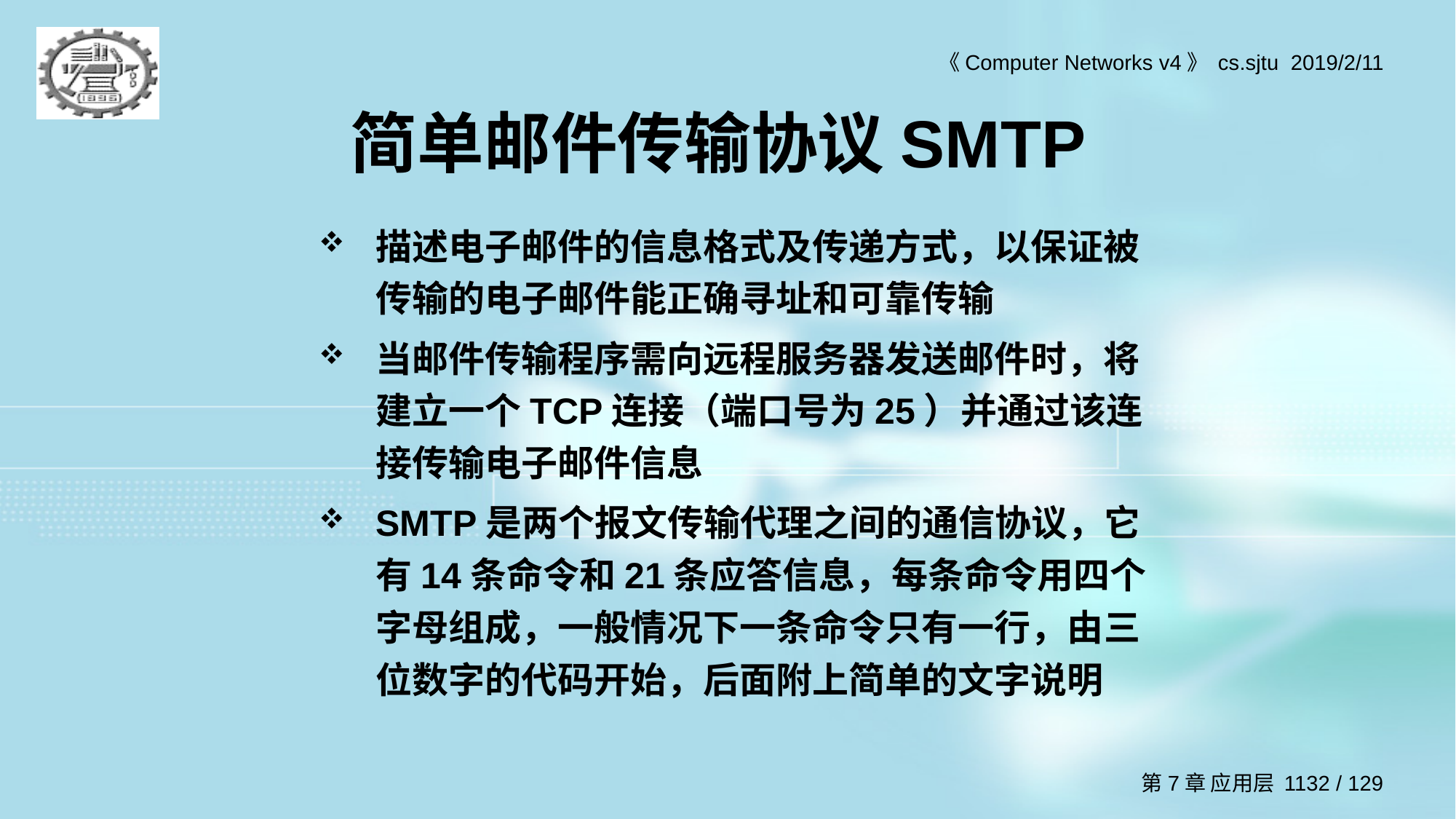

# 简单邮件传输协议SMTP
描述电子邮件的信息格式及传递方式，以保证被传输的电子邮件能正确寻址和可靠传输
当邮件传输程序需向远程服务器发送邮件时，将建立一个TCP连接（端口号为25）并通过该连接传输电子邮件信息
SMTP是两个报文传输代理之间的通信协议，它有14条命令和21条应答信息，每条命令用四个字母组成，一般情况下一条命令只有一行，由三位数字的代码开始，后面附上简单的文字说明